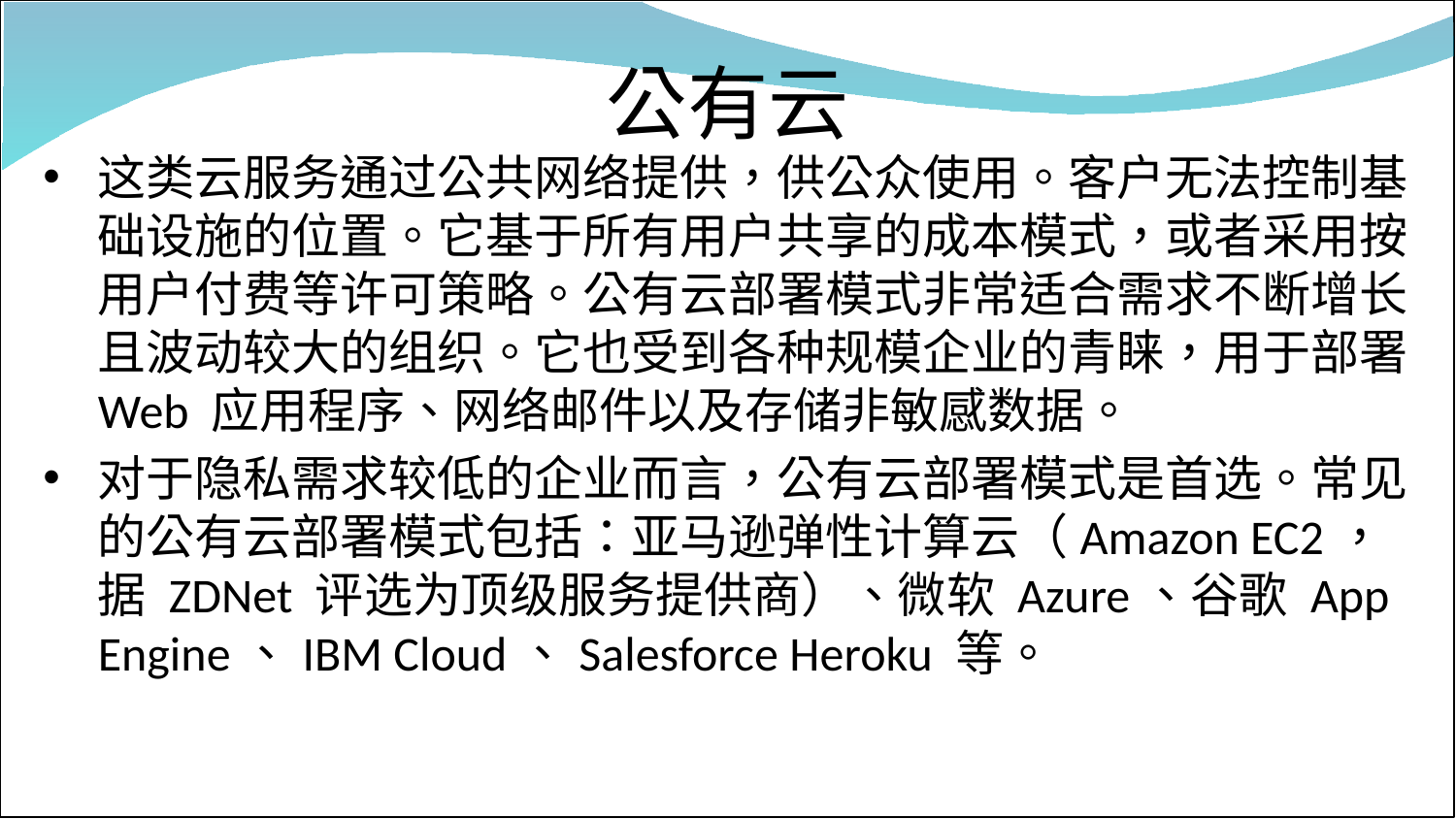

# 公有云
这类云服务通过公共网络提供，供公众使用。客户无法控制基础设施的位置。它基于所有用户共享的成本模式，或者采用按用户付费等许可策略。公有云部署模式非常适合需求不断增长且波动较大的组织。它也受到各种规模企业的青睐，用于部署 Web 应用程序、网络邮件以及存储非敏感数据。
对于隐私需求较低的企业而言，公有云部署模式是首选。常见的公有云部署模式包括：亚马逊弹性计算云（Amazon EC2，据 ZDNet 评选为顶级服务提供商）、微软 Azure、谷歌 App Engine、IBM Cloud、Salesforce Heroku 等。